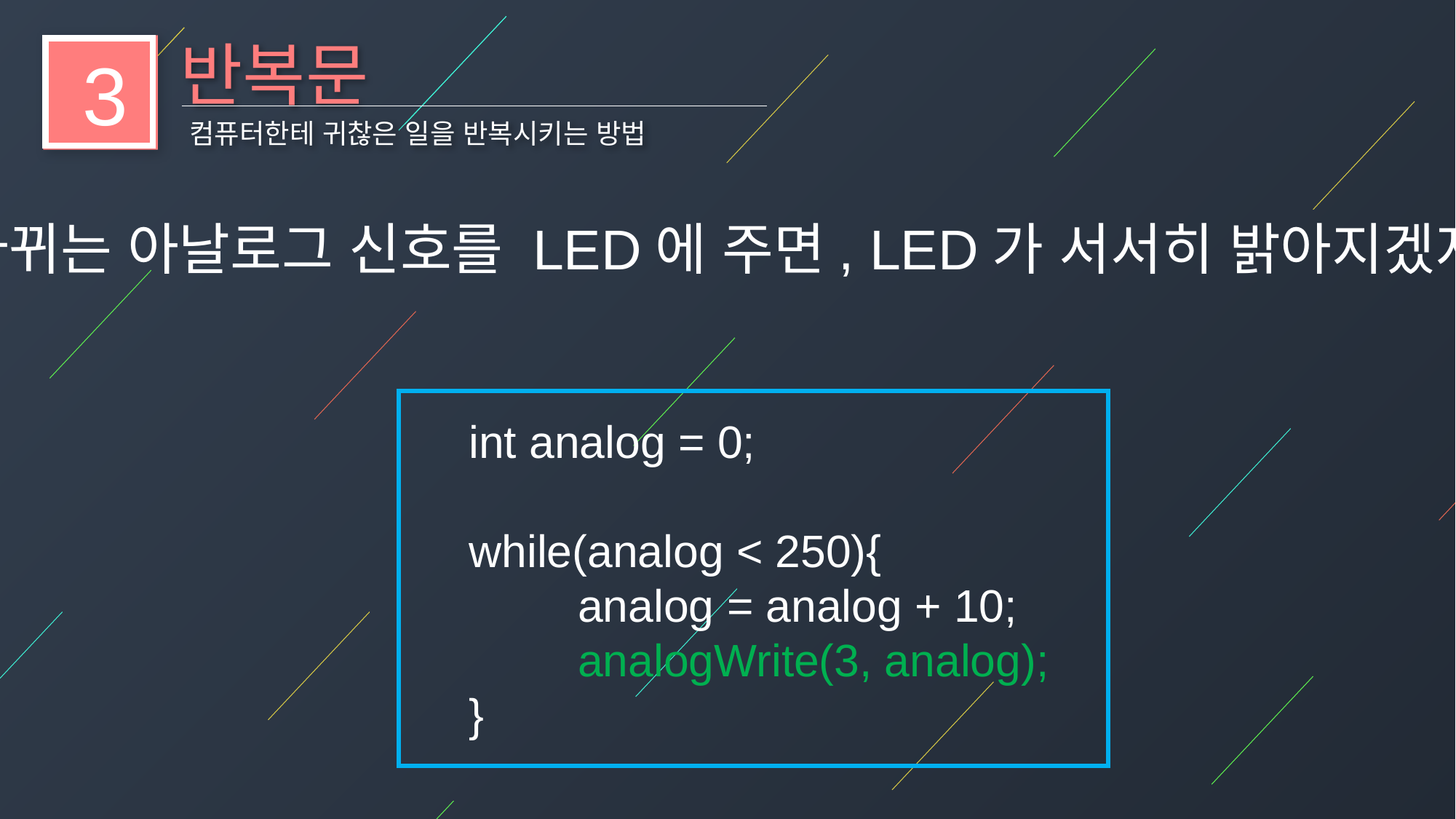

반복문

3
컴퓨터한테 귀찮은 일을 반복시키는 방법
바뀌는 아날로그 신호를 LED에 주면, LED가 서서히 밝아지겠지?

int analog = 0;

while(analog < 250){
	analog = analog + 10;
	analogWrite(3, analog);
}